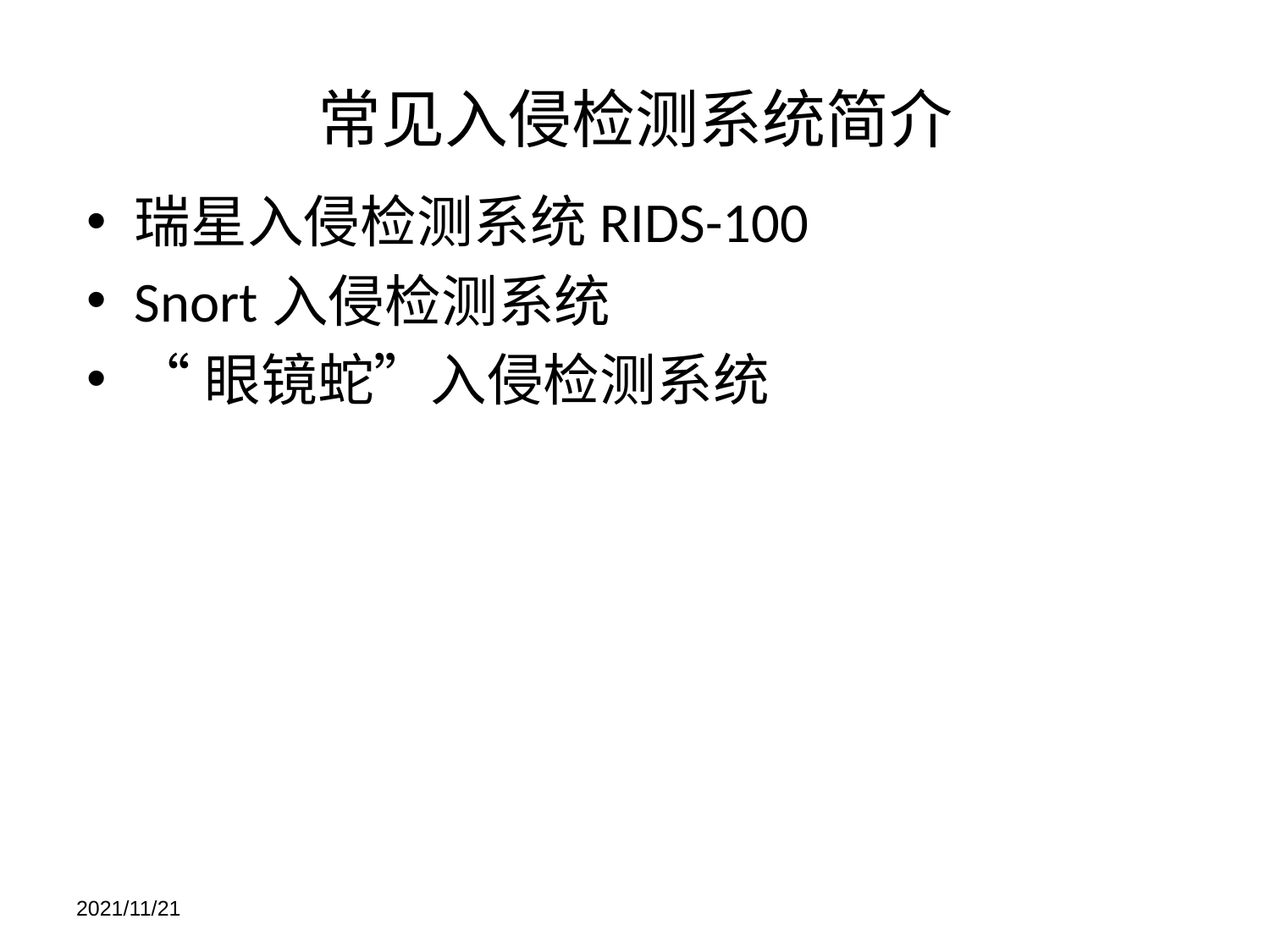

常见入侵检测系统简介
瑞星入侵检测系统RIDS-100
Snort入侵检测系统
“眼镜蛇”入侵检测系统
2021/11/21